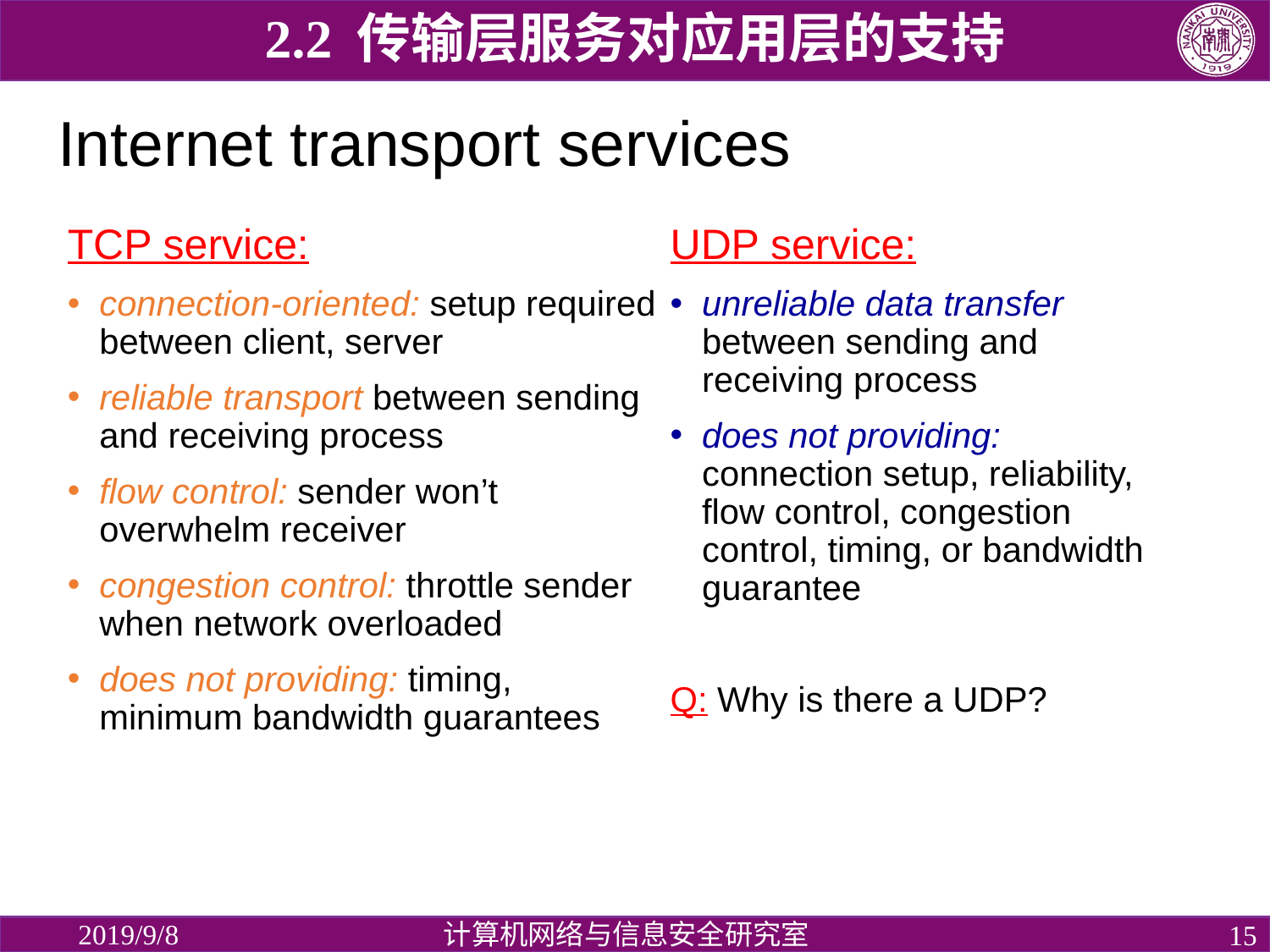

2.2 传输层服务对应用层的支持
# Internet transport services
TCP service:
connection-oriented: setup required between client, server
reliable transport between sending and receiving process
flow control: sender won’t overwhelm receiver
congestion control: throttle sender when network overloaded
does not providing: timing, minimum bandwidth guarantees
UDP service:
unreliable data transfer between sending and receiving process
does not providing: connection setup, reliability, flow control, congestion control, timing, or bandwidth guarantee

Q: Why is there a UDP?